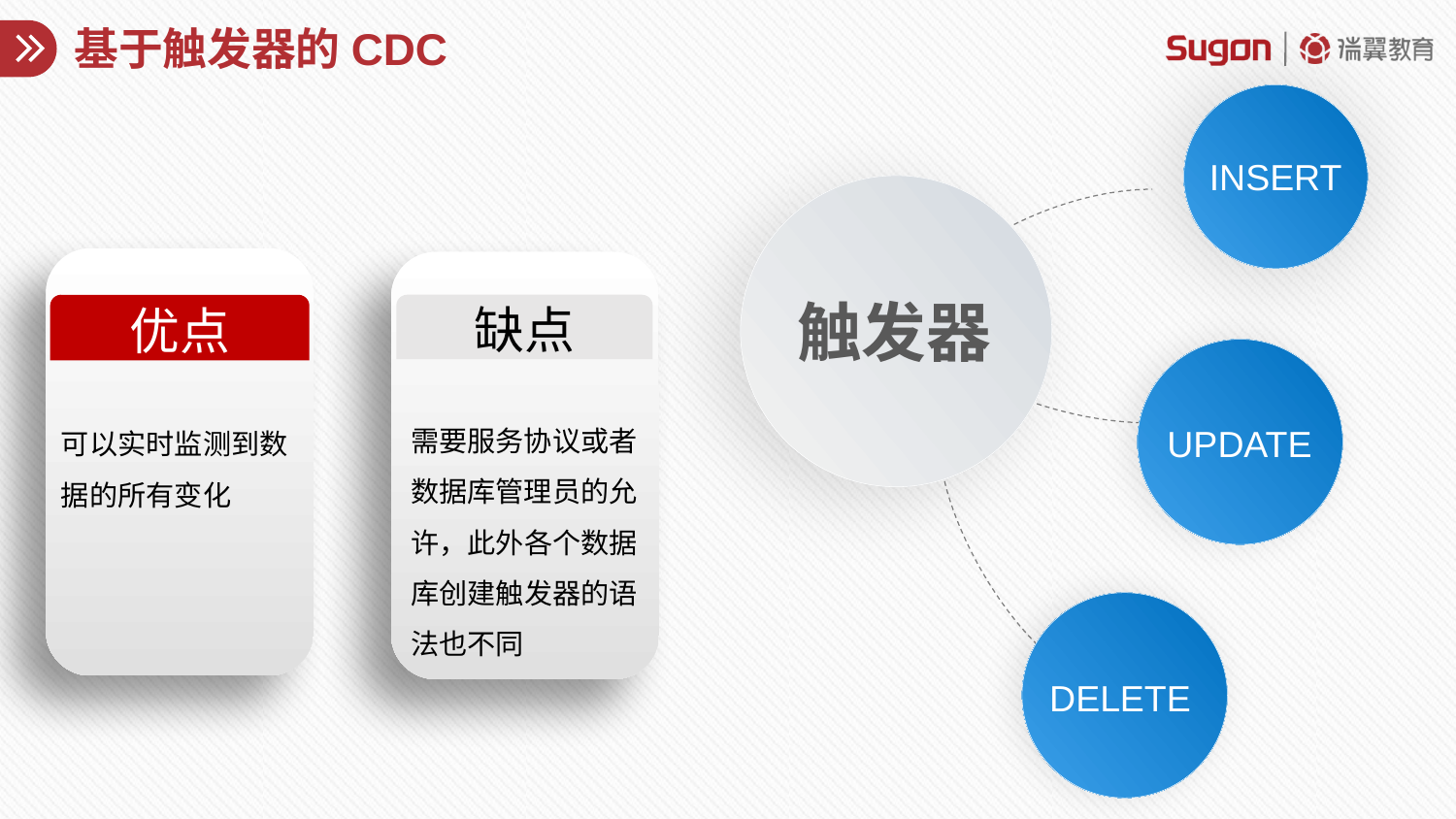

# 基于触发器的CDC

INSERT

触发器

优点

可以实时监测到数据的所有变化

缺点

需要服务协议或者数据库管理员的允许，此外各个数据库创建触发器的语法也不同

UPDATE

DELETE